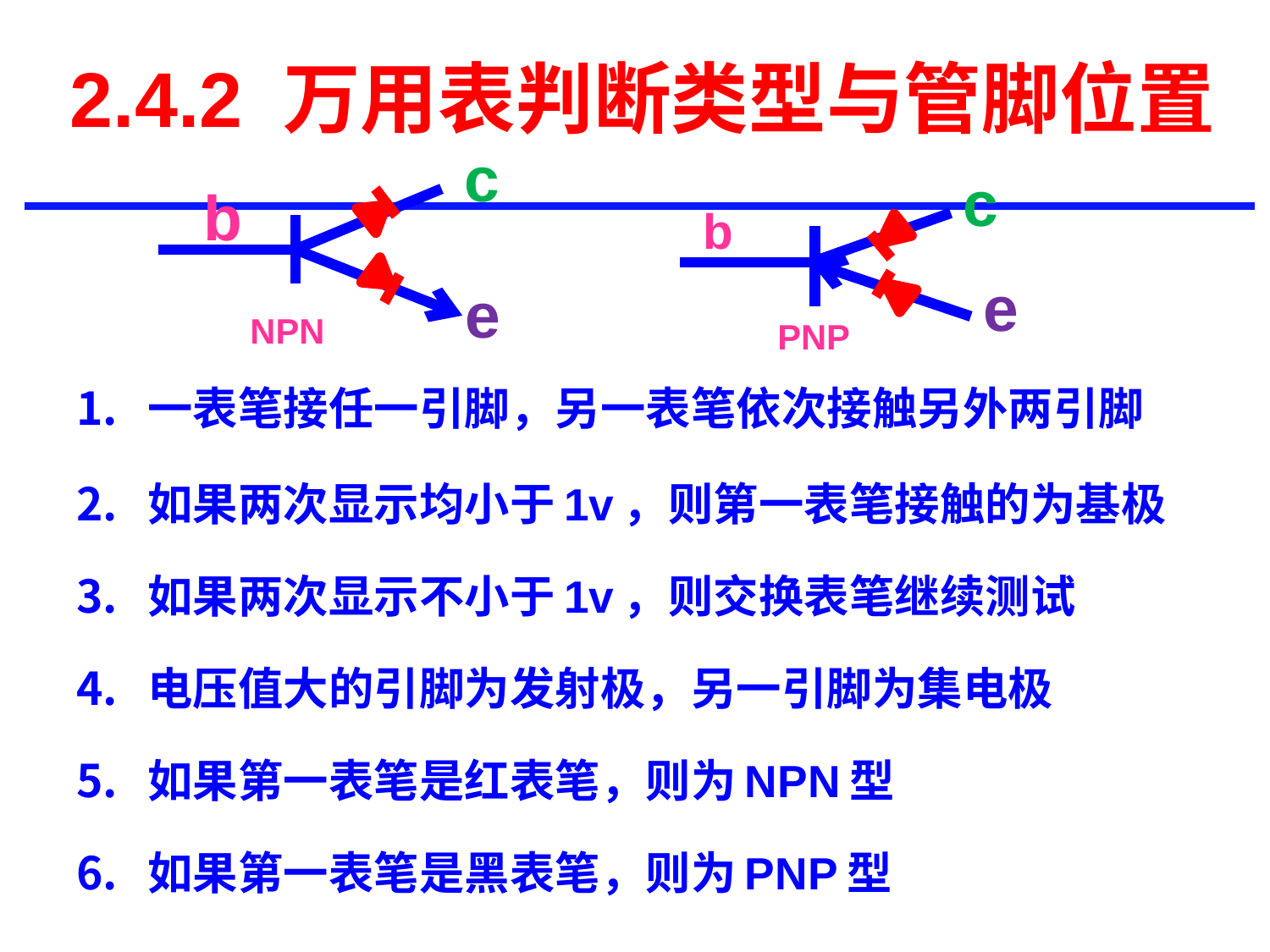

2.4.2 万用表判断类型与管脚位置
c
b
e
NPN

c
b
e
PNP

一表笔接任一引脚，另一表笔依次接触另外两引脚

如果两次显示均小于1v，则第一表笔接触的为基极

如果两次显示不小于1v，则交换表笔继续测试

电压值大的引脚为发射极，另一引脚为集电极

如果第一表笔是红表笔，则为NPN型

如果第一表笔是黑表笔，则为PNP型